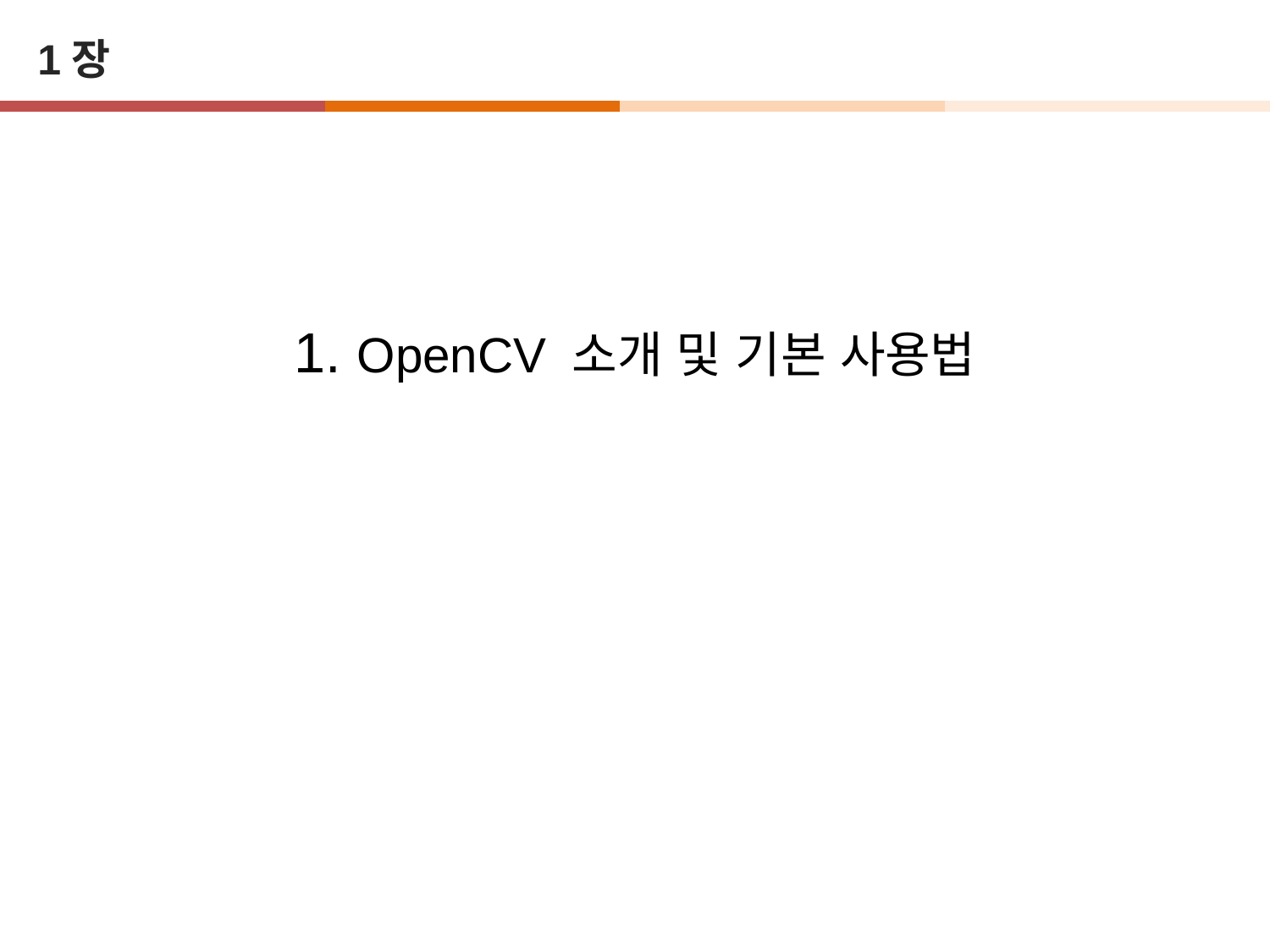

# 1장
1. OpenCV 소개 및 기본 사용법